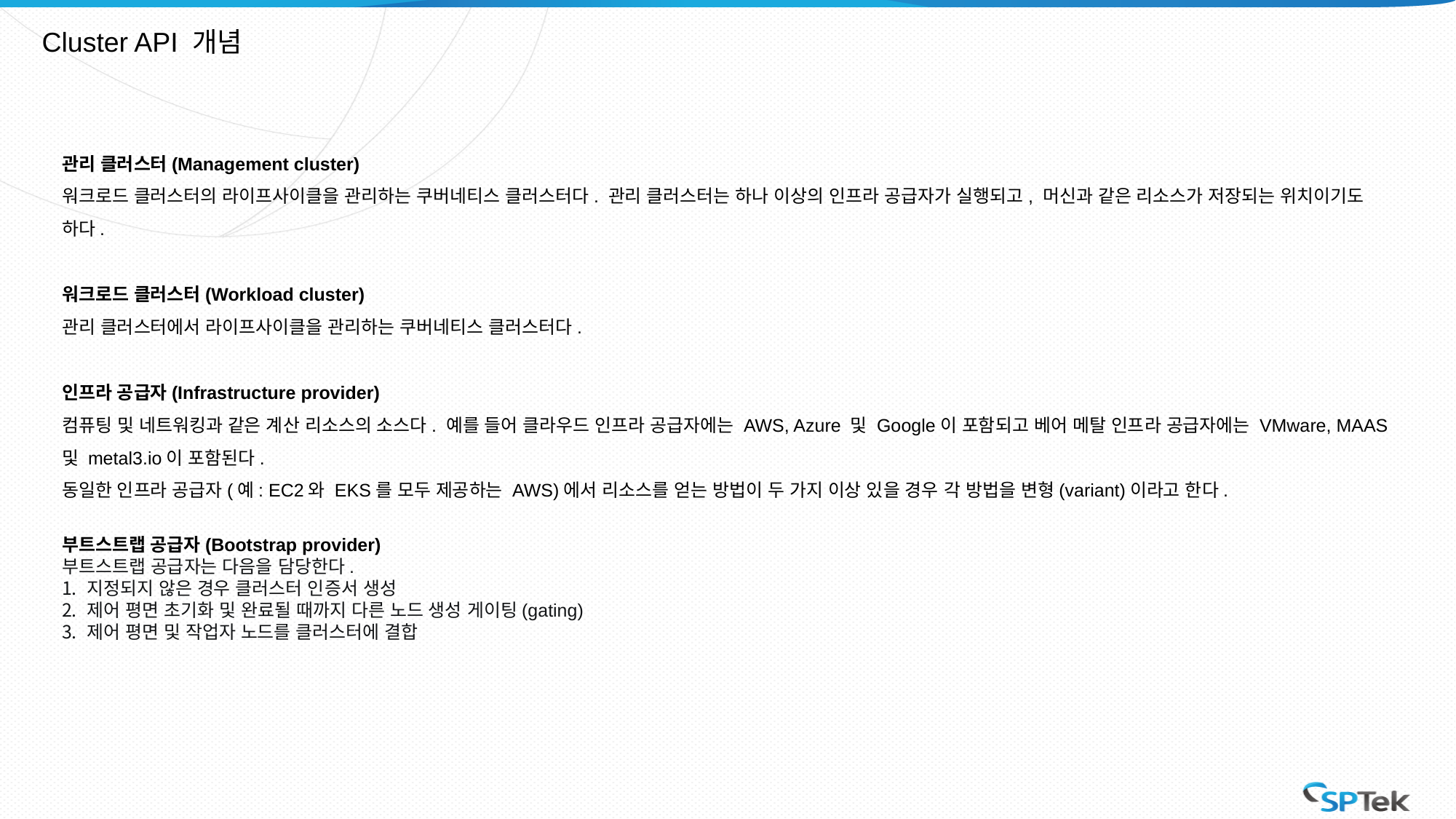

Cluster API 개념
관리 클러스터(Management cluster)
워크로드 클러스터의 라이프사이클을 관리하는 쿠버네티스 클러스터다. 관리 클러스터는 하나 이상의 인프라 공급자가 실행되고, 머신과 같은 리소스가 저장되는 위치이기도 하다.

워크로드 클러스터(Workload cluster)
관리 클러스터에서 라이프사이클을 관리하는 쿠버네티스 클러스터다.

인프라 공급자(Infrastructure provider)
컴퓨팅 및 네트워킹과 같은 계산 리소스의 소스다. 예를 들어 클라우드 인프라 공급자에는 AWS, Azure 및 Google이 포함되고 베어 메탈 인프라 공급자에는 VMware, MAAS 및 metal3.io이 포함된다.
동일한 인프라 공급자(예: EC2와 EKS를 모두 제공하는 AWS)에서 리소스를 얻는 방법이 두 가지 이상 있을 경우 각 방법을 변형(variant)이라고 한다.

부트스트랩 공급자(Bootstrap provider)
부트스트랩 공급자는 다음을 담당한다.
 지정되지 않은 경우 클러스터 인증서 생성
 제어 평면 초기화 및 완료될 때까지 다른 노드 생성 게이팅(gating)
 제어 평면 및 작업자 노드를 클러스터에 결합